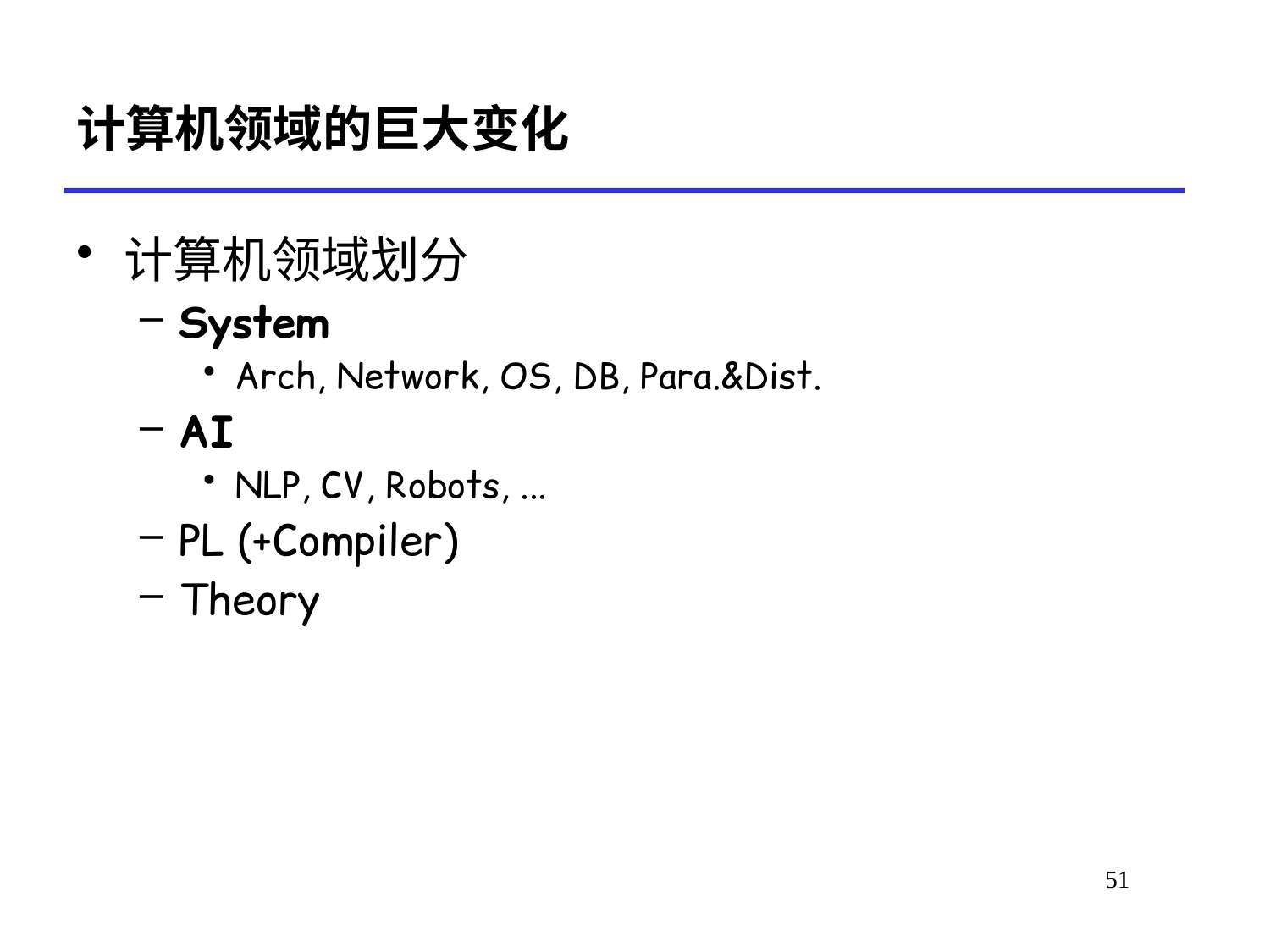

# 计算机领域的巨大变化
计算机领域划分
System
Arch, Network, OS, DB, Para.&Dist.
AI
NLP, CV, Robots, ...
PL (+Compiler)
Theory
51